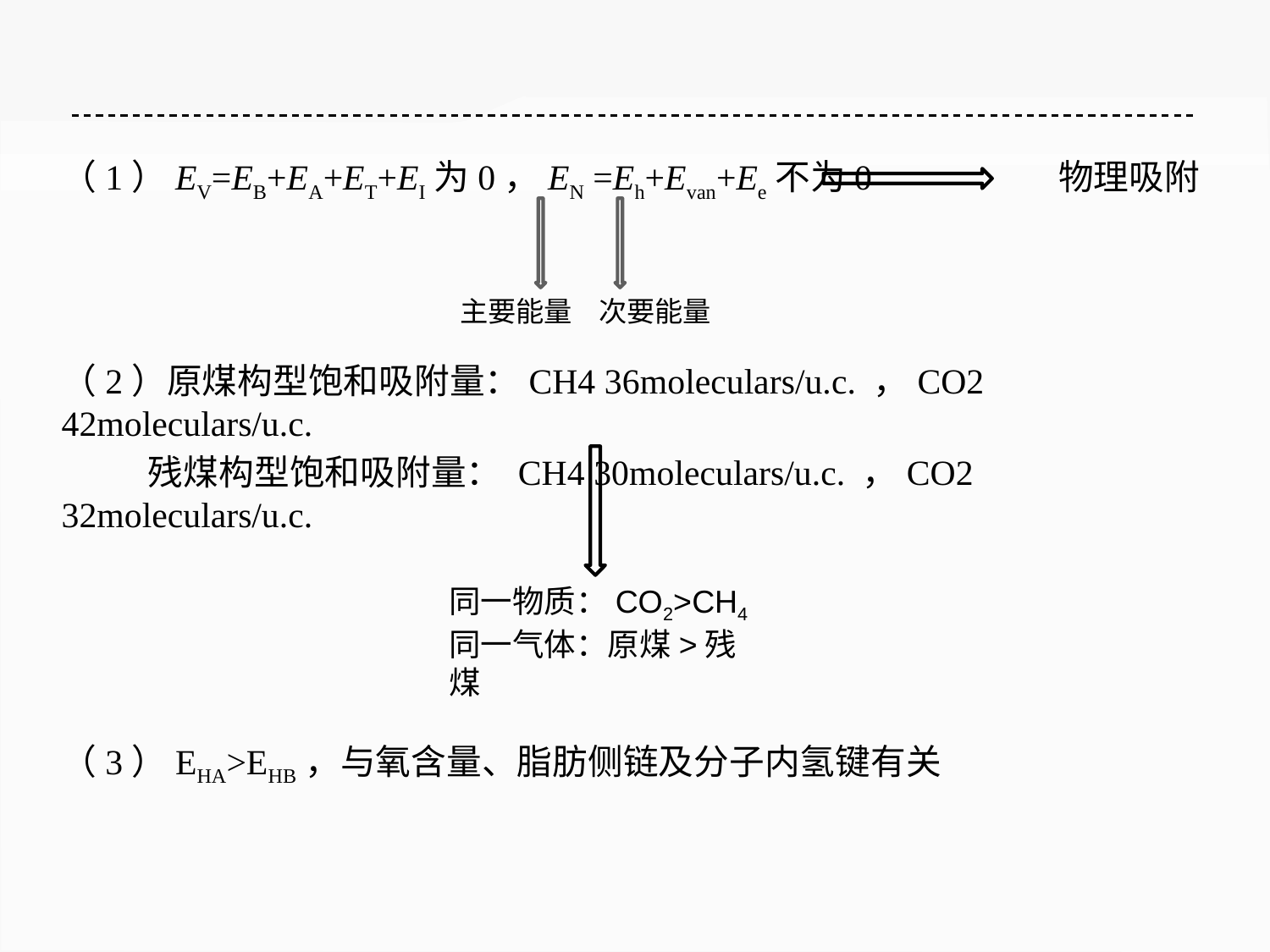

（1）EV=EB+EA+ET+EI为0，EN =Eh+Evan+Ee不为0                    物理吸附

（2）原煤构型饱和吸附量：CH4 36moleculars/u.c. ，CO2 42moleculars/u.c.
          残煤构型饱和吸附量： CH4 30moleculars/u.c. ，CO2 32moleculars/u.c.

（3）EHA>EHB，与氧含量、脂肪侧链及分子内氢键有关

主要能量
次要能量

同一物质：CO2>CH4
同一气体：原煤>残煤